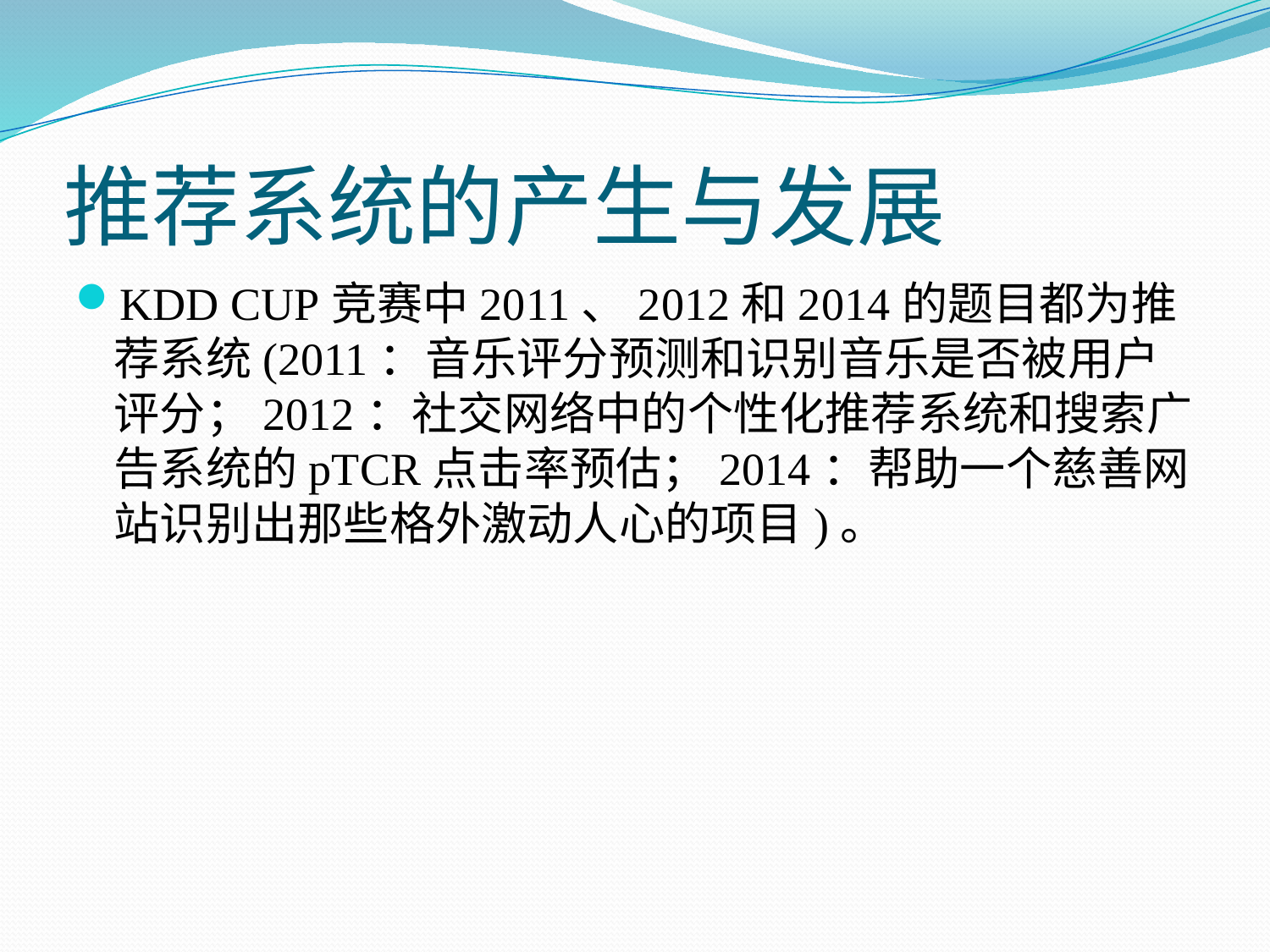

# 推荐系统的产生与发展
KDD CUP竞赛中2011、2012和2014的题目都为推荐系统(2011：音乐评分预测和识别音乐是否被用户评分；2012：社交网络中的个性化推荐系统和搜索广告系统的pTCR点击率预估；2014：帮助一个慈善网站识别出那些格外激动人心的项目)。